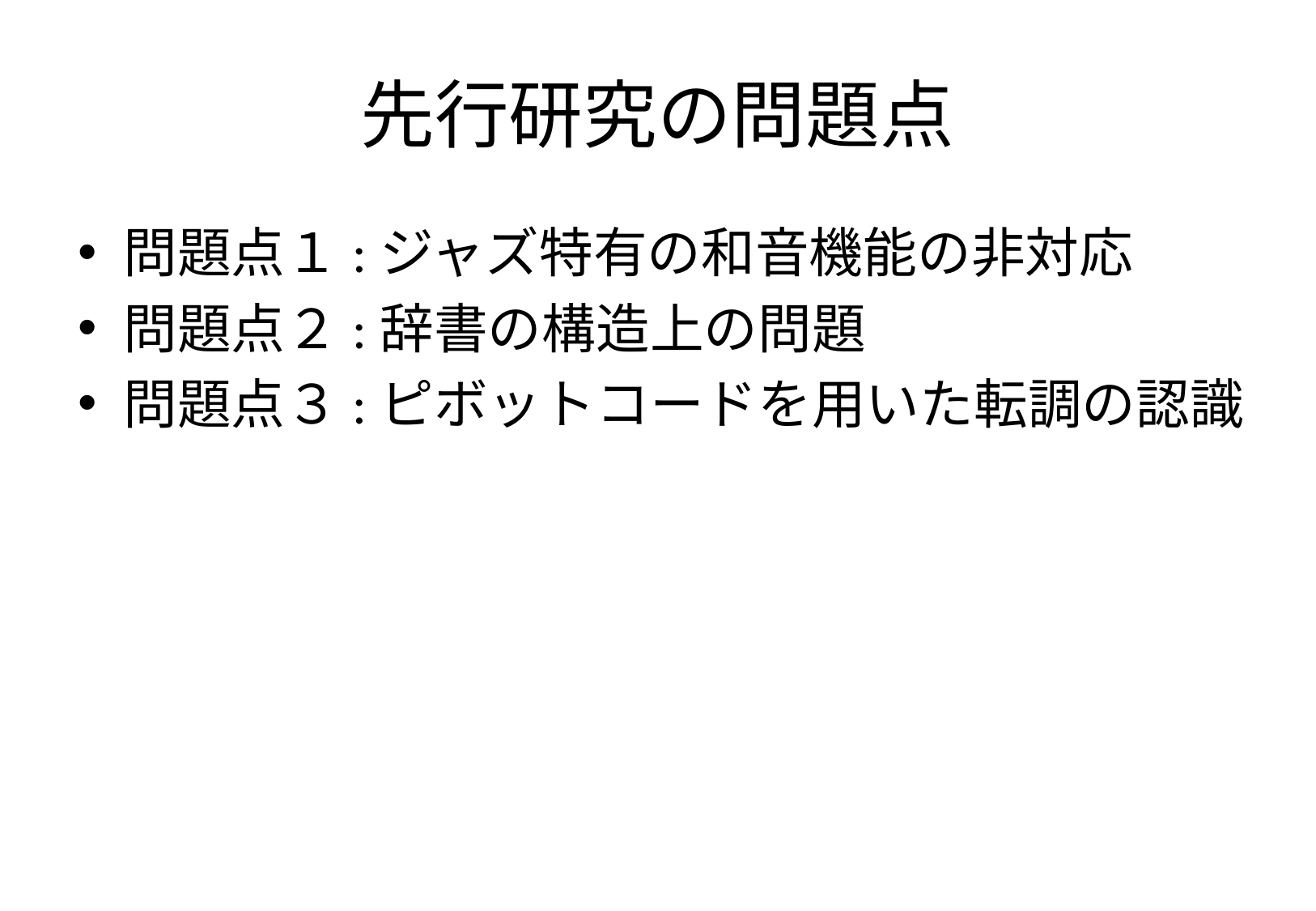

# 先行研究の問題点
問題点１:ジャズ特有の和音機能の非対応
問題点２:辞書の構造上の問題
問題点３:ピボットコードを用いた転調の認識